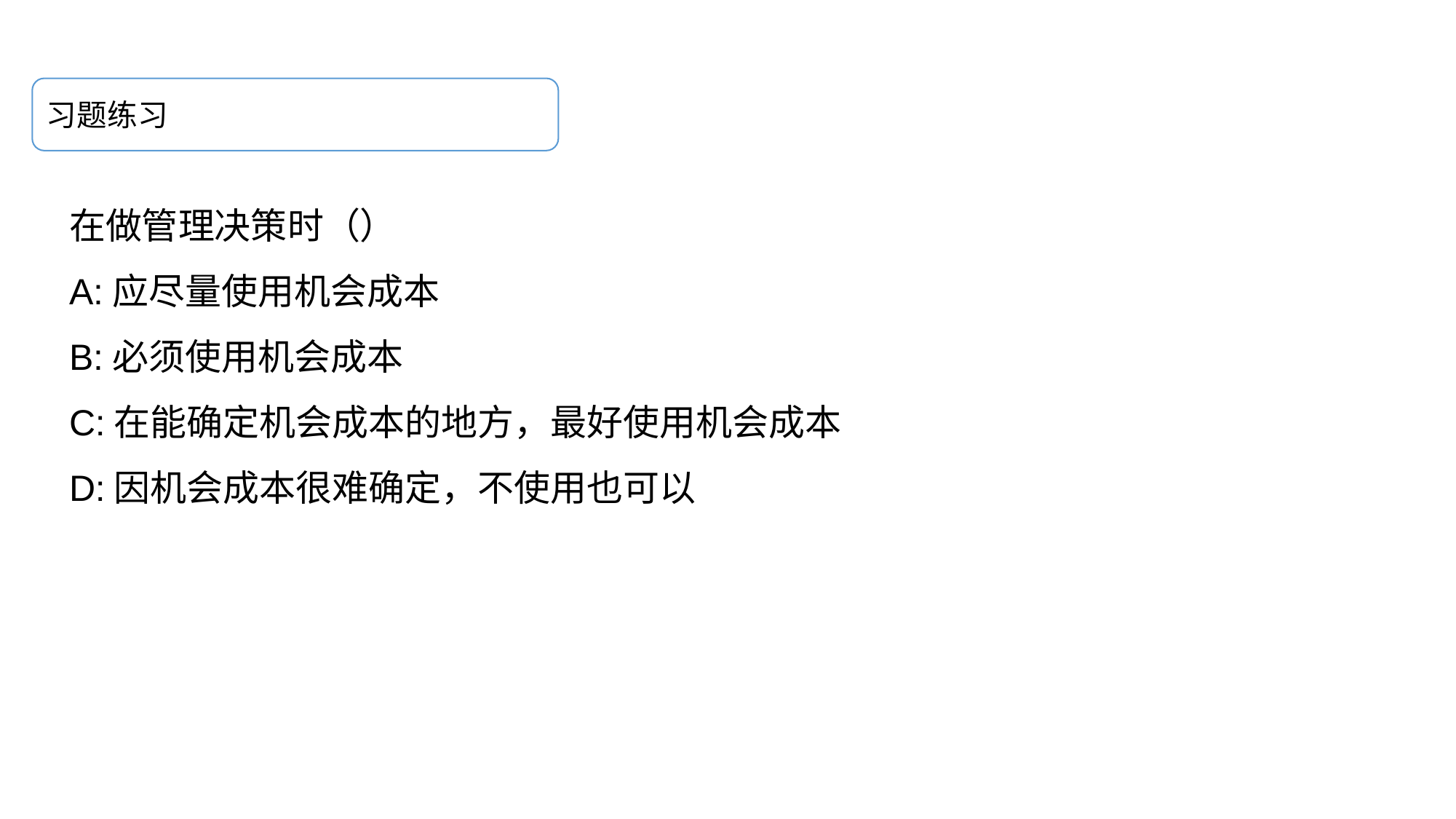

习题练习
在做管理决策时（）
A:应尽量使用机会成本
B:必须使用机会成本
C:在能确定机会成本的地方，最好使用机会成本
D:因机会成本很难确定，不使用也可以